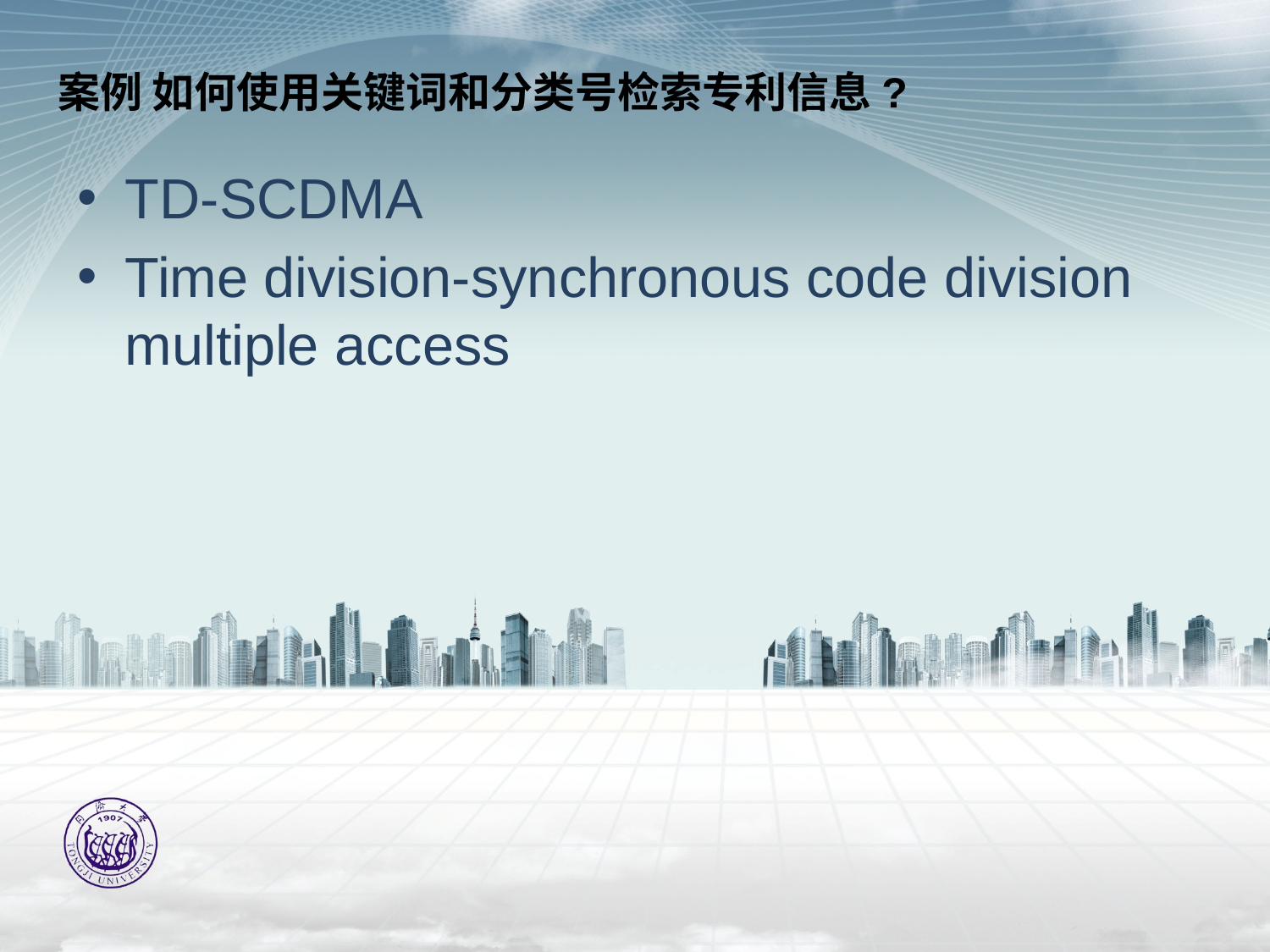

# 案例 如何使用关键词和分类号检索专利信息?
TD-SCDMA
Time division-synchronous code division multiple access